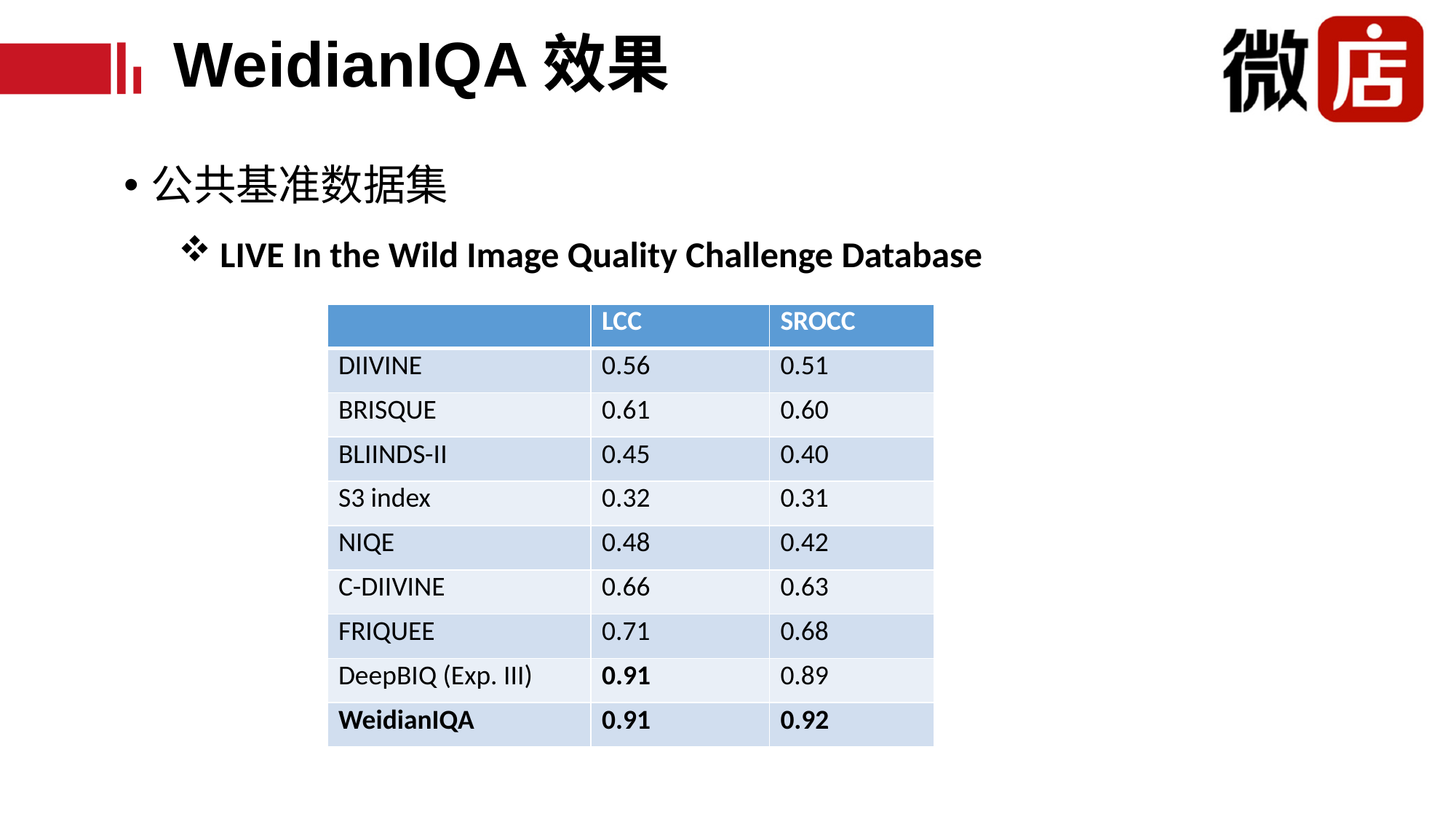

# WeidianIQA效果
公共基准数据集
 LIVE In the Wild Image Quality Challenge Database
|  | LCC | SROCC |
| --- | --- | --- |
| DIIVINE | 0.56 | 0.51 |
| BRISQUE | 0.61 | 0.60 |
| BLIINDS-II | 0.45 | 0.40 |
| S3 index | 0.32 | 0.31 |
| NIQE | 0.48 | 0.42 |
| C-DIIVINE | 0.66 | 0.63 |
| FRIQUEE | 0.71 | 0.68 |
| DeepBIQ (Exp. III) | 0.91 | 0.89 |
| WeidianIQA | 0.91 | 0.92 |